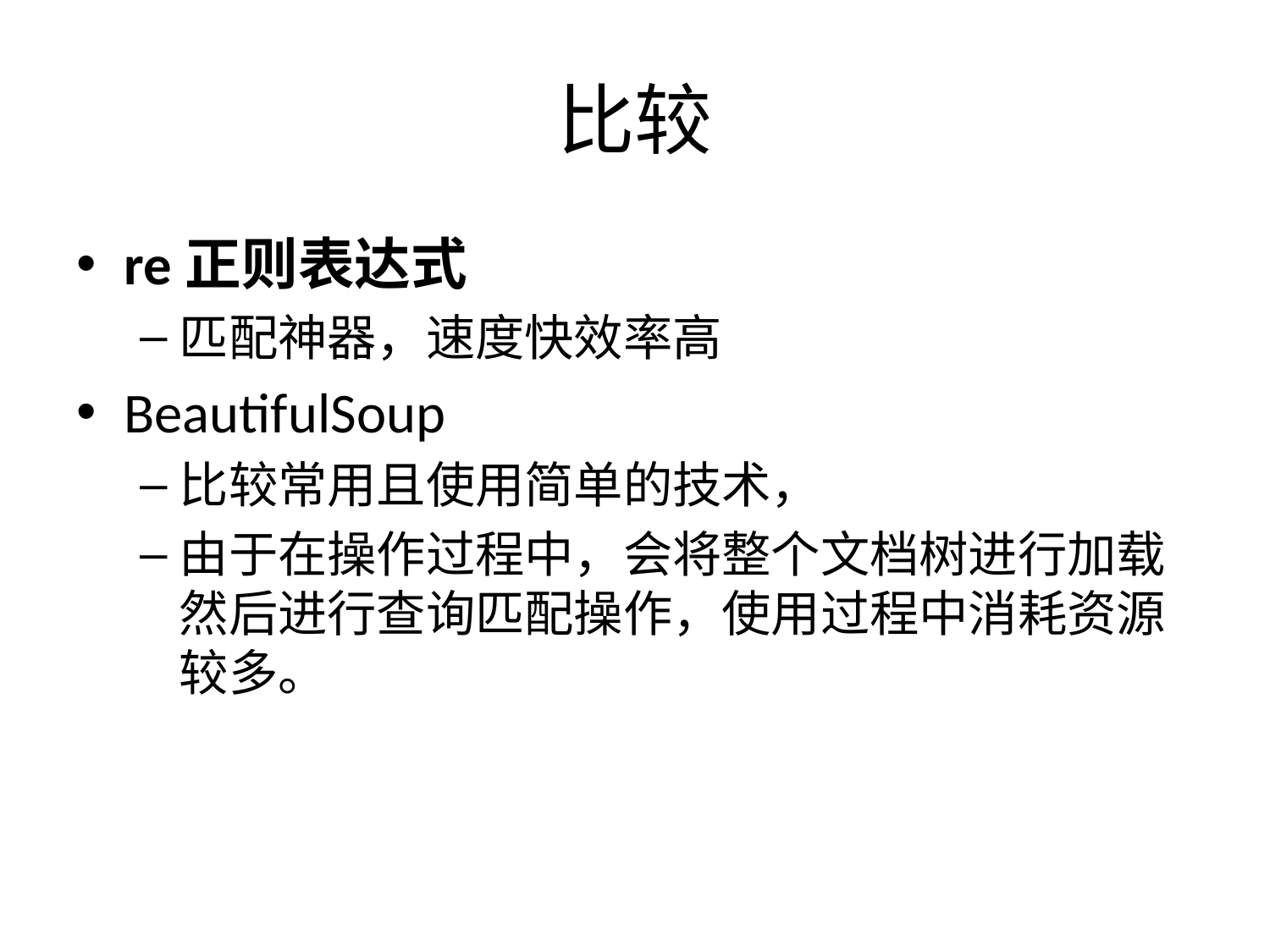

# 比较
re正则表达式
匹配神器，速度快效率高
BeautifulSoup
比较常用且使用简单的技术，
由于在操作过程中，会将整个文档树进行加载然后进行查询匹配操作，使用过程中消耗资源较多。